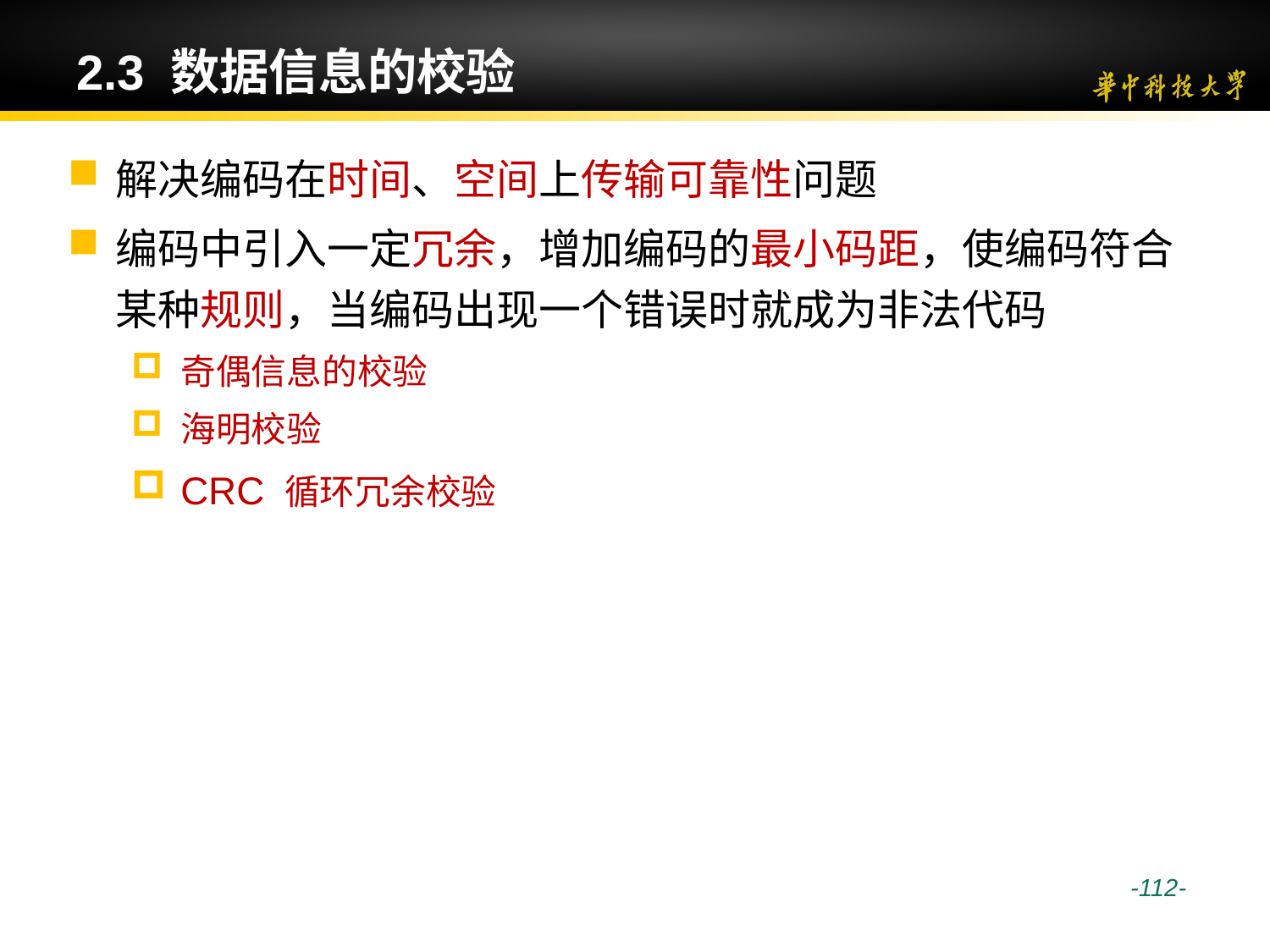

# 2.3 数据信息的校验
解决编码在时间、空间上传输可靠性问题
编码中引入一定冗余，增加编码的最小码距，使编码符合某种规则，当编码出现一个错误时就成为非法代码
奇偶信息的校验
海明校验
CRC 循环冗余校验

 -112-